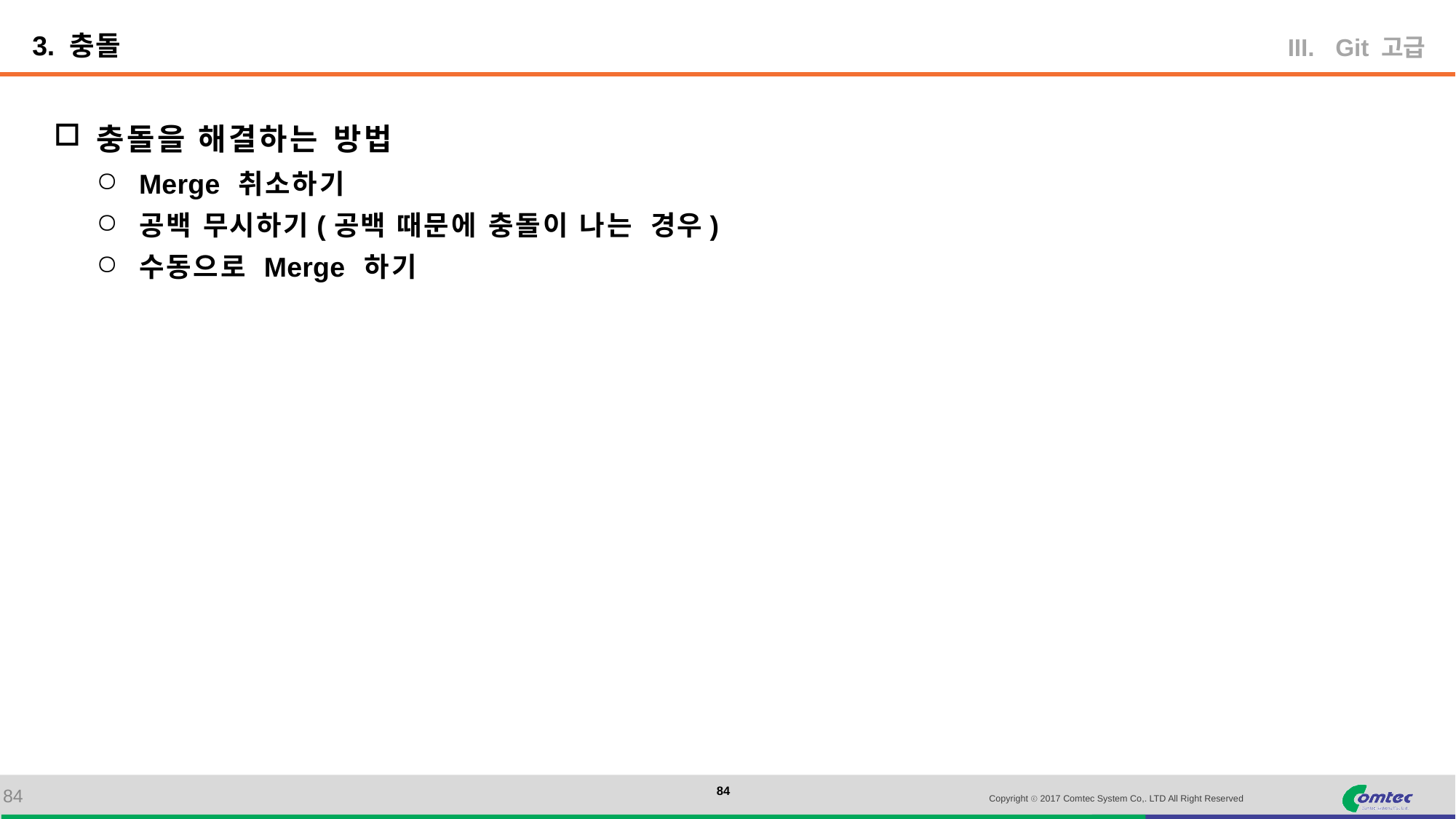

3. 충돌
Git 고급
충돌을 해결하는 방법
Merge 취소하기
공백 무시하기(공백 때문에 충돌이 나는 경우)
수동으로 Merge 하기
84